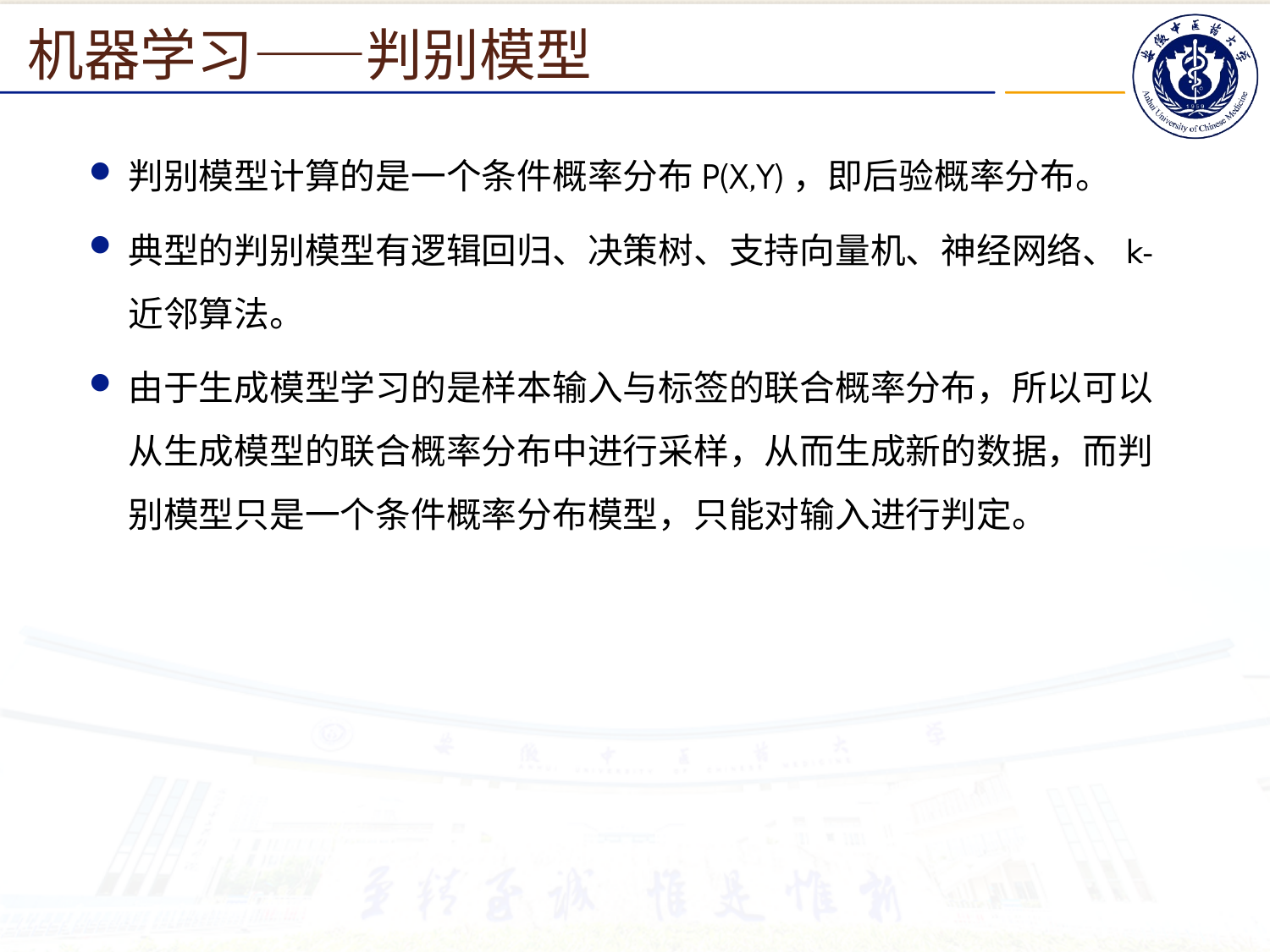

机器学习——判别模型
判别模型计算的是一个条件概率分布P(X,Y)，即后验概率分布。
典型的判别模型有逻辑回归、决策树、支持向量机、神经网络、k-近邻算法。
由于生成模型学习的是样本输入与标签的联合概率分布，所以可以从生成模型的联合概率分布中进行采样，从而生成新的数据，而判别模型只是一个条件概率分布模型，只能对输入进行判定。